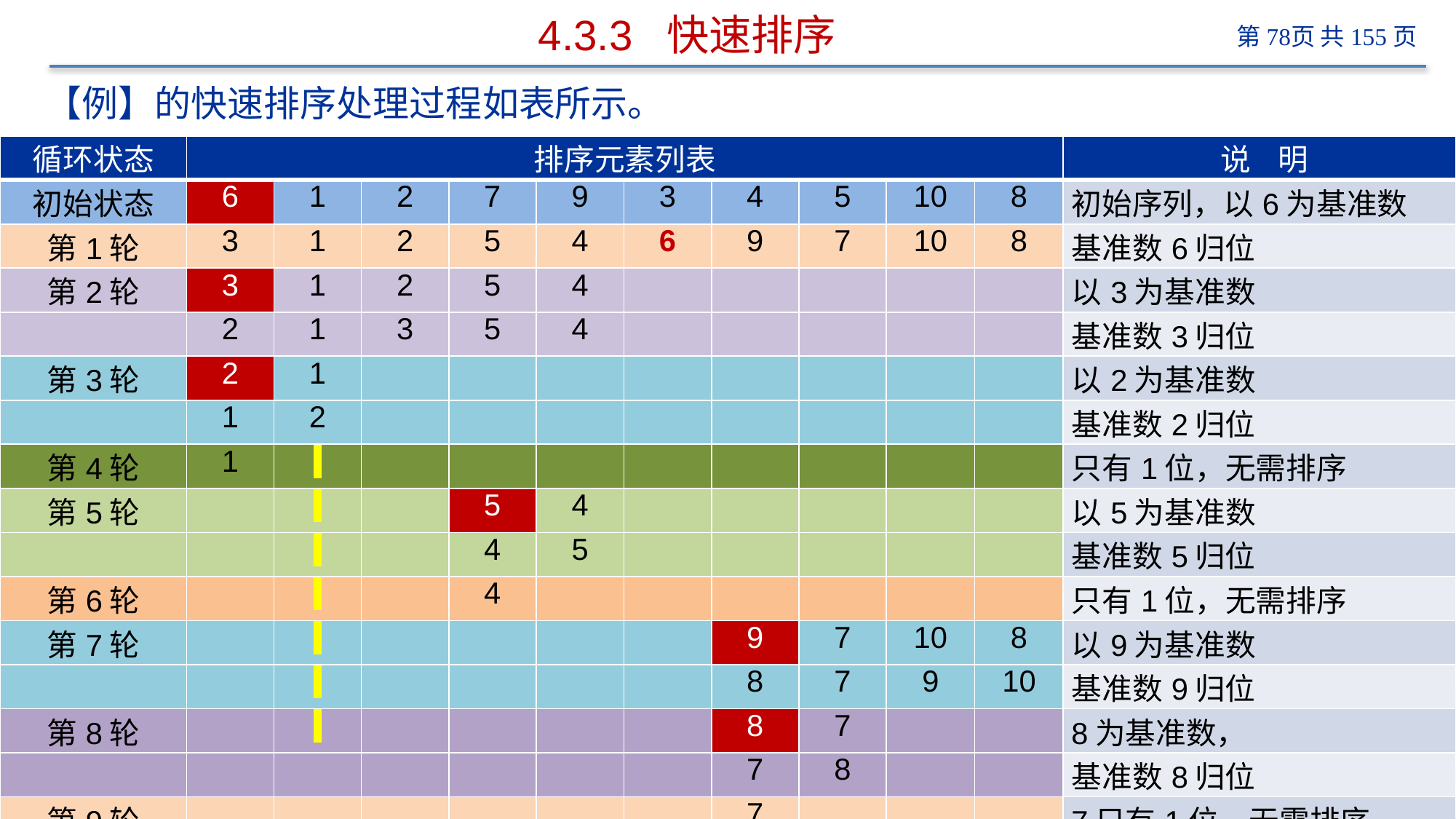

# 4.3.3  快速排序
【例】的快速排序处理过程如表所示。
| 循环状态 | 排序元素列表 |  |  |  |  |  |  |  |  |  | 说 明 |
| --- | --- | --- | --- | --- | --- | --- | --- | --- | --- | --- | --- |
| 初始状态 | 6 | 1 | 2 | 7 | 9 | 3 | 4 | 5 | 10 | 8 | 初始序列，以6为基准数 |
| 第1轮 | 3 | 1 | 2 | 5 | 4 | 6 | 9 | 7 | 10 | 8 | 基准数6归位 |
| 第2轮 | 3 | 1 | 2 | 5 | 4 |  |  |  |  |  | 以3为基准数 |
|  | 2 | 1 | 3 | 5 | 4 |  |  |  |  |  | 基准数3归位 |
| 第3轮 | 2 | 1 |  |  |  |  |  |  |  |  | 以2为基准数 |
|  | 1 | 2 |  |  |  |  |  |  |  |  | 基准数2归位 |
| 第4轮 | 1 |  |  |  |  |  |  |  |  |  | 只有1位，无需排序 |
| 第5轮 |  |  |  | 5 | 4 |  |  |  |  |  | 以5为基准数 |
|  |  |  |  | 4 | 5 |  |  |  |  |  | 基准数5归位 |
| 第6轮 |  |  |  | 4 |  |  |  |  |  |  | 只有1位，无需排序 |
| 第7轮 |  |  |  |  |  |  | 9 | 7 | 10 | 8 | 以9为基准数 |
|  |  |  |  |  |  |  | 8 | 7 | 9 | 10 | 基准数9归位 |
| 第8轮 |  |  |  |  |  |  | 8 | 7 |  |  | 8为基准数， |
|  |  |  |  |  |  |  | 7 | 8 |  |  | 基准数8归位 |
| 第9轮 |  |  |  |  |  |  | 7 |  |  |  | 7只有1位，无需排序 |
| 第10轮 |  |  |  |  |  |  |  |  |  | 10 | 10只有1位，无需排序 |
| 循环结束 | 1 | 2 | 3 | 4 | 5 | 6 | 7 | 8 | 9 | 10 | 排序完成 |